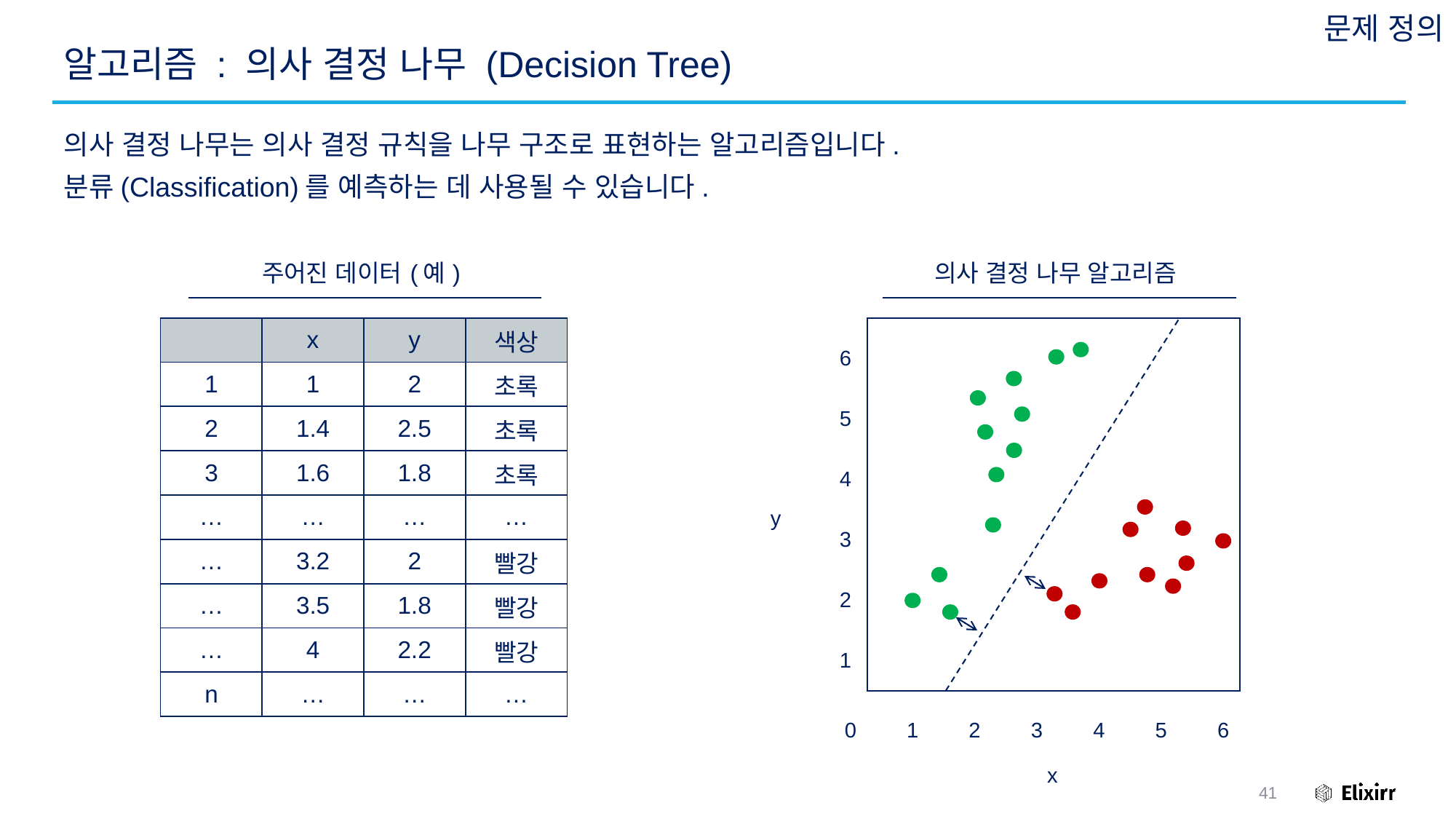

문제 정의
# 알고리즘 : 의사 결정 나무 (Decision Tree)
의사 결정 나무는 의사 결정 규칙을 나무 구조로 표현하는 알고리즘입니다.
분류(Classification)를 예측하는 데 사용될 수 있습니다.
주어진 데이터 (예)
의사 결정 나무 알고리즘
|  | x | y | 색상 |
| --- | --- | --- | --- |
| 1 | 1 | 2 | 초록 |
| 2 | 1.4 | 2.5 | 초록 |
| 3 | 1.6 | 1.8 | 초록 |
| … | … | … | … |
| … | 3.2 | 2 | 빨강 |
| … | 3.5 | 1.8 | 빨강 |
| … | 4 | 2.2 | 빨강 |
| n | … | … | … |

6

5

4

y

3

2

1
0
1
2
3
4
5
6
x
41